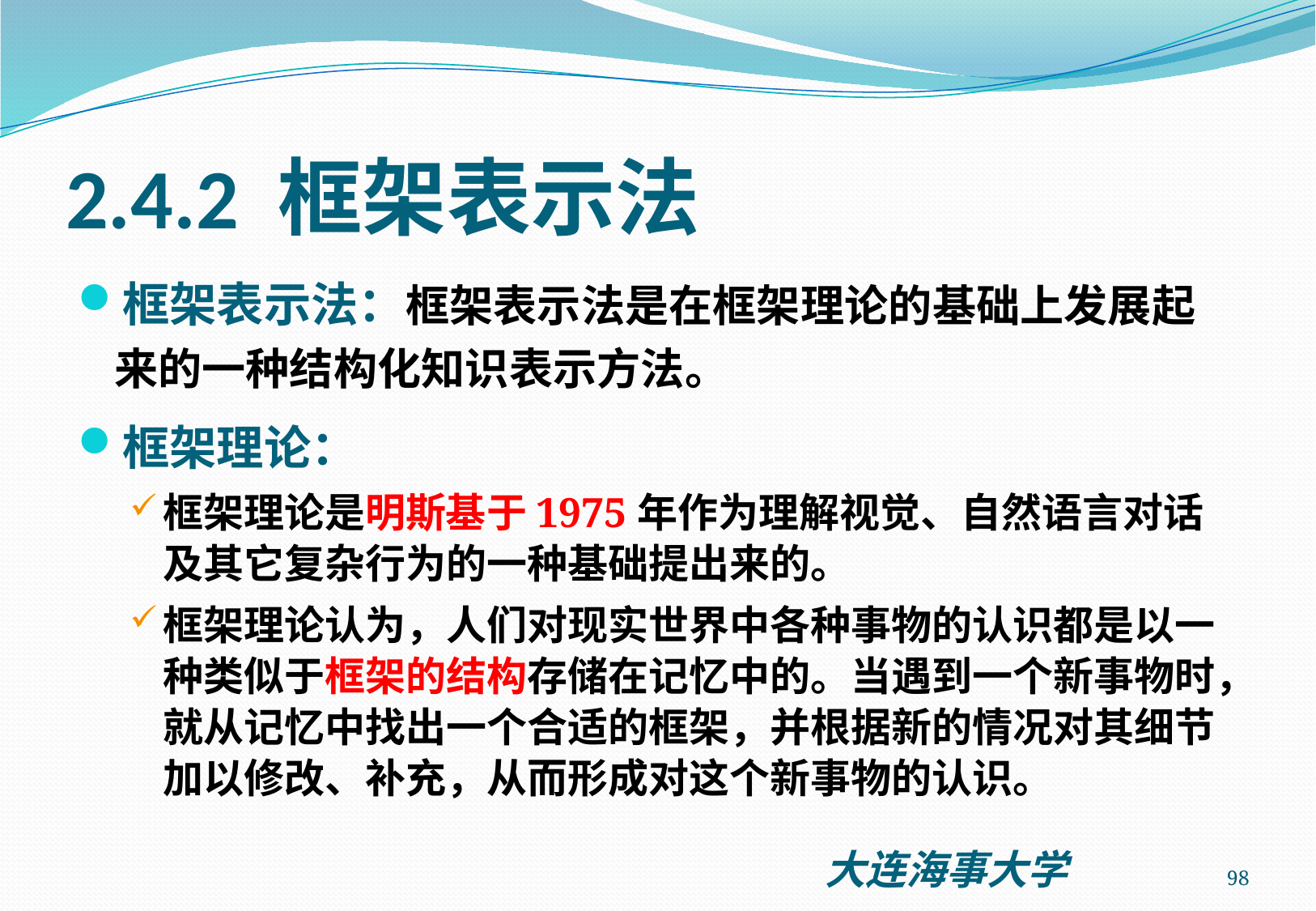

# 2.4.2 框架表示法
框架表示法：框架表示法是在框架理论的基础上发展起来的一种结构化知识表示方法。
框架理论：
框架理论是明斯基于1975年作为理解视觉、自然语言对话及其它复杂行为的一种基础提出来的。
框架理论认为，人们对现实世界中各种事物的认识都是以一种类似于框架的结构存储在记忆中的。当遇到一个新事物时，就从记忆中找出一个合适的框架，并根据新的情况对其细节加以修改、补充，从而形成对这个新事物的认识。

98